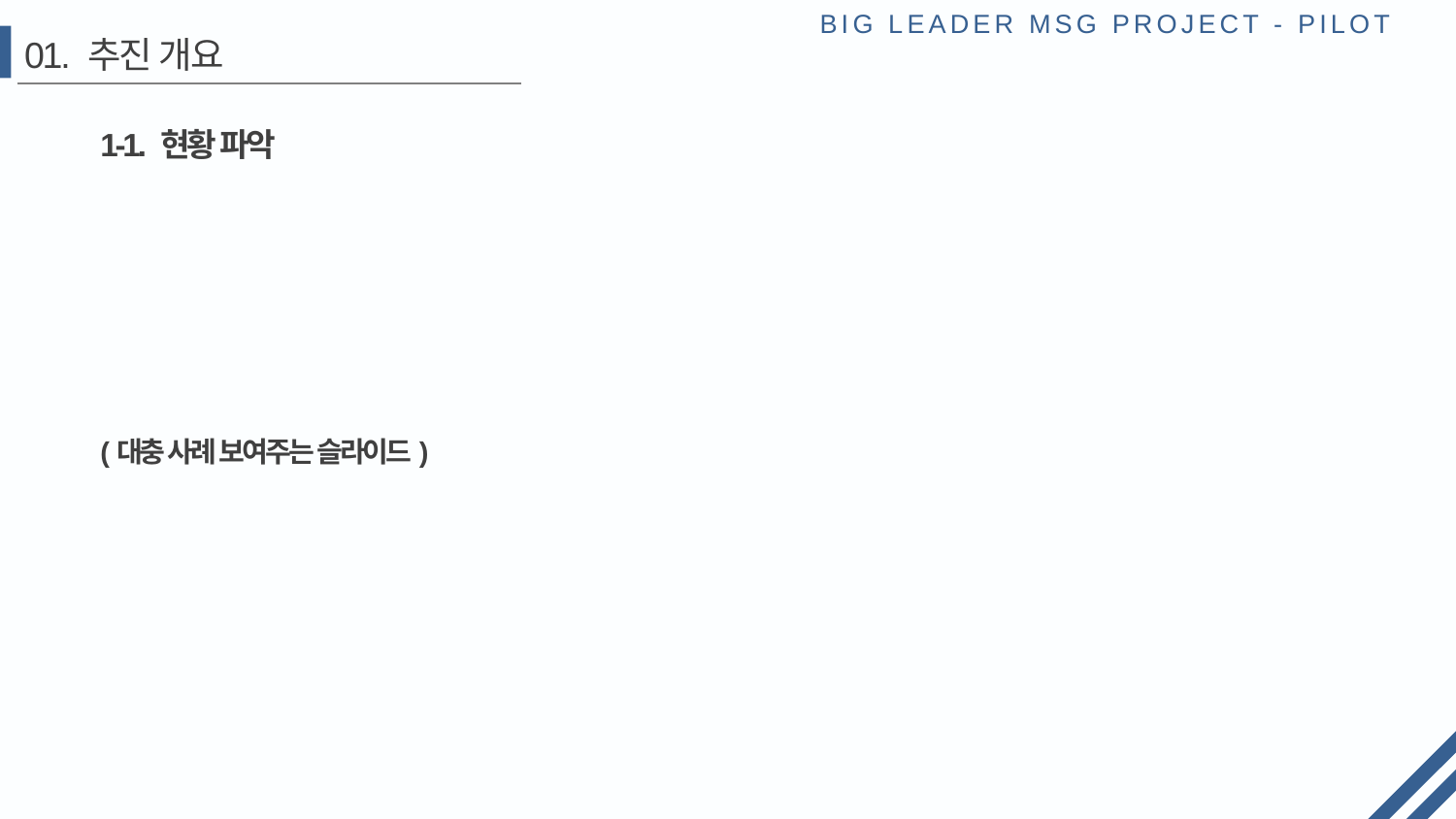

# 01. 추진 개요
1-1. 현황 파악
(대충 사례 보여주는 슬라이드)